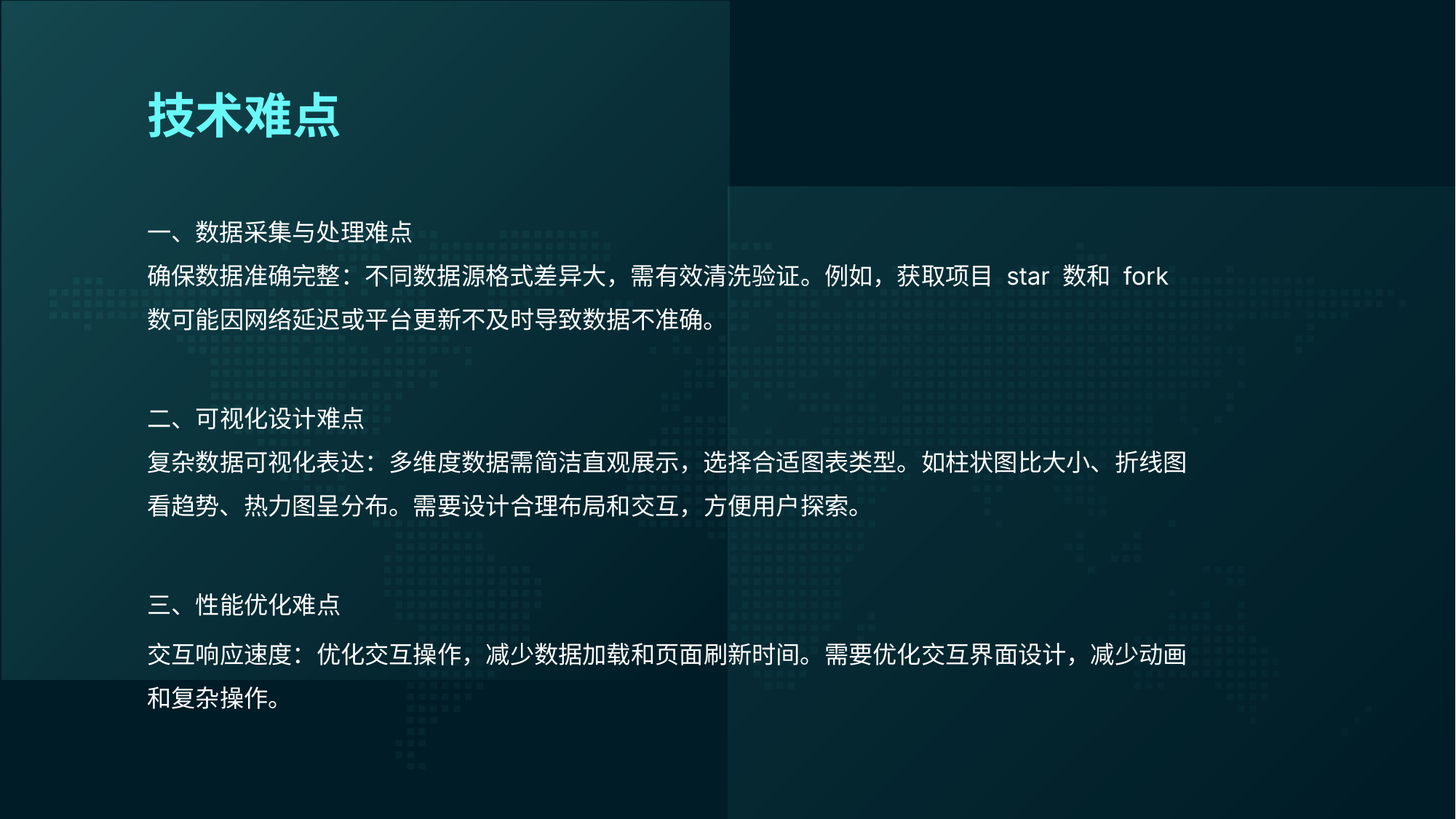

技术难点
一、数据采集与处理难点
确保数据准确完整：不同数据源格式差异大，需有效清洗验证。例如，获取项目 star 数和 fork 数可能因网络延迟或平台更新不及时导致数据不准确。

二、可视化设计难点
复杂数据可视化表达：多维度数据需简洁直观展示，选择合适图表类型。如柱状图比大小、折线图看趋势、热力图呈分布。需要设计合理布局和交互，方便用户探索。

三、性能优化难点
交互响应速度：优化交互操作，减少数据加载和页面刷新时间。需要优化交互界面设计，减少动画和复杂操作。